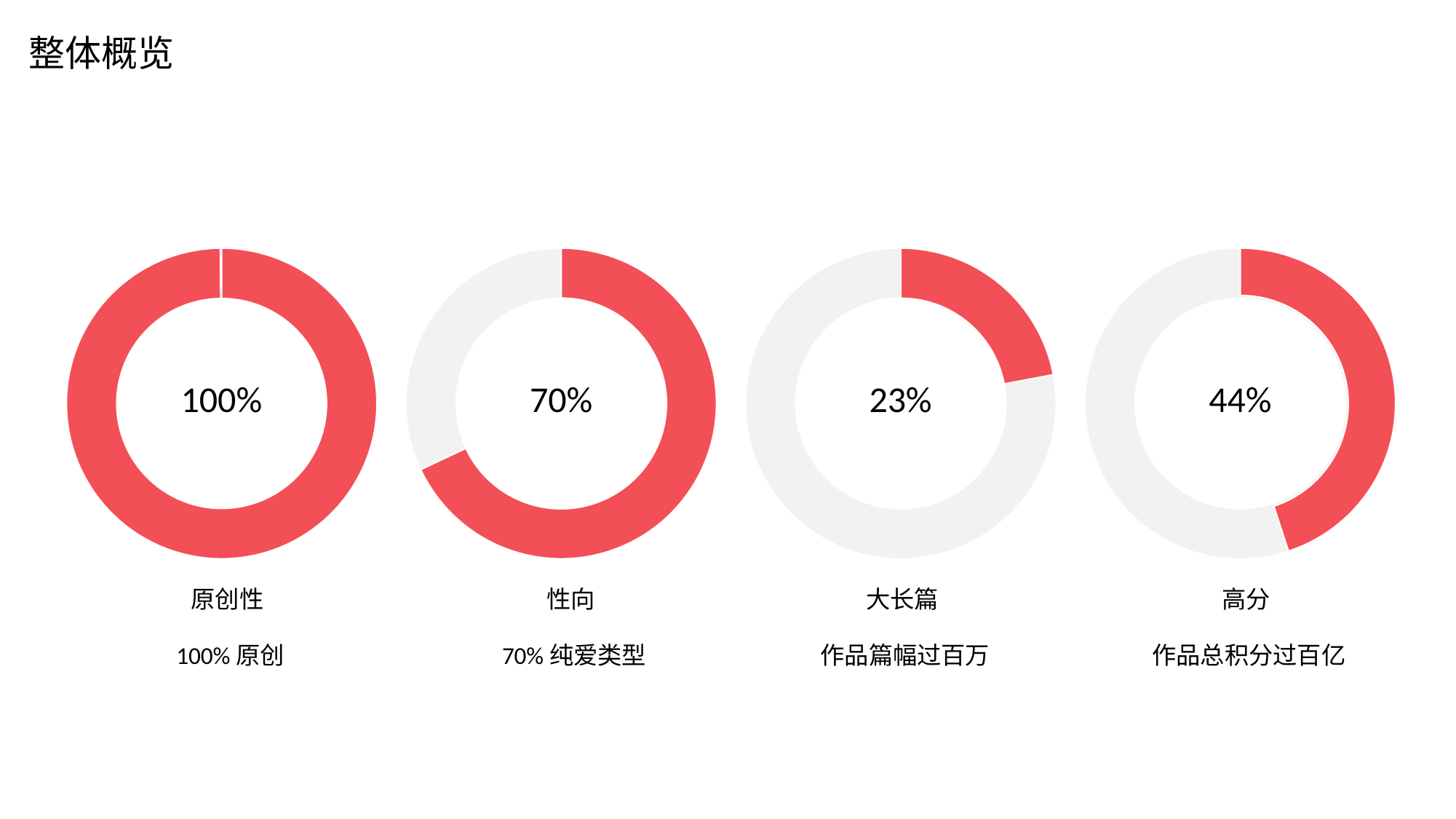

整体概览

100%

70%

23%

44%
原创性
性向
大长篇
高分
100%原创
70%纯爱类型
作品篇幅过百万
作品总积分过百亿